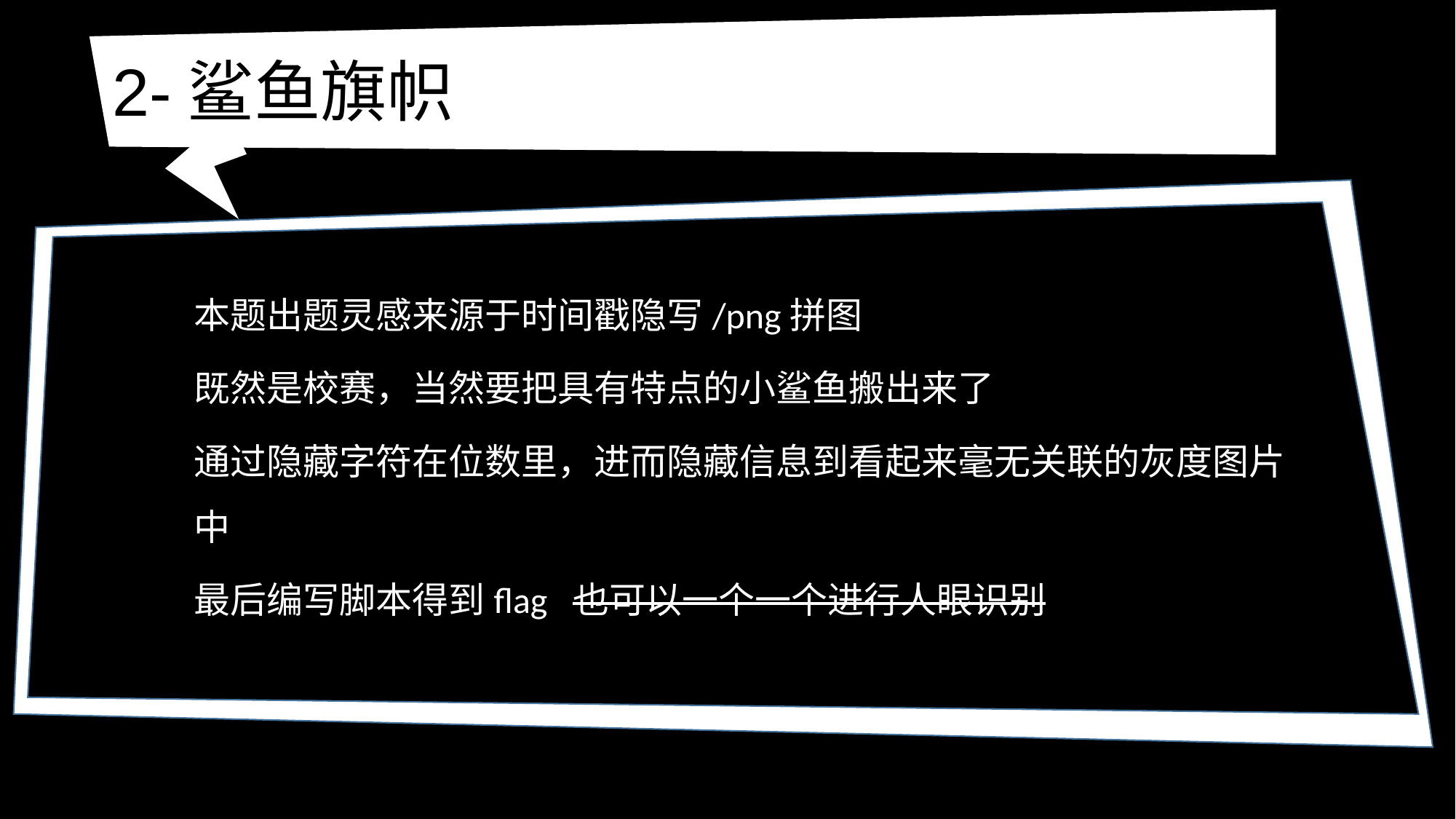

# 2-鲨鱼旗帜
本题出题灵感来源于时间戳隐写/png拼图
既然是校赛，当然要把具有特点的小鲨鱼搬出来了
通过隐藏字符在位数里，进而隐藏信息到看起来毫无关联的灰度图片中
最后编写脚本得到flag  也可以一个一个进行人眼识别